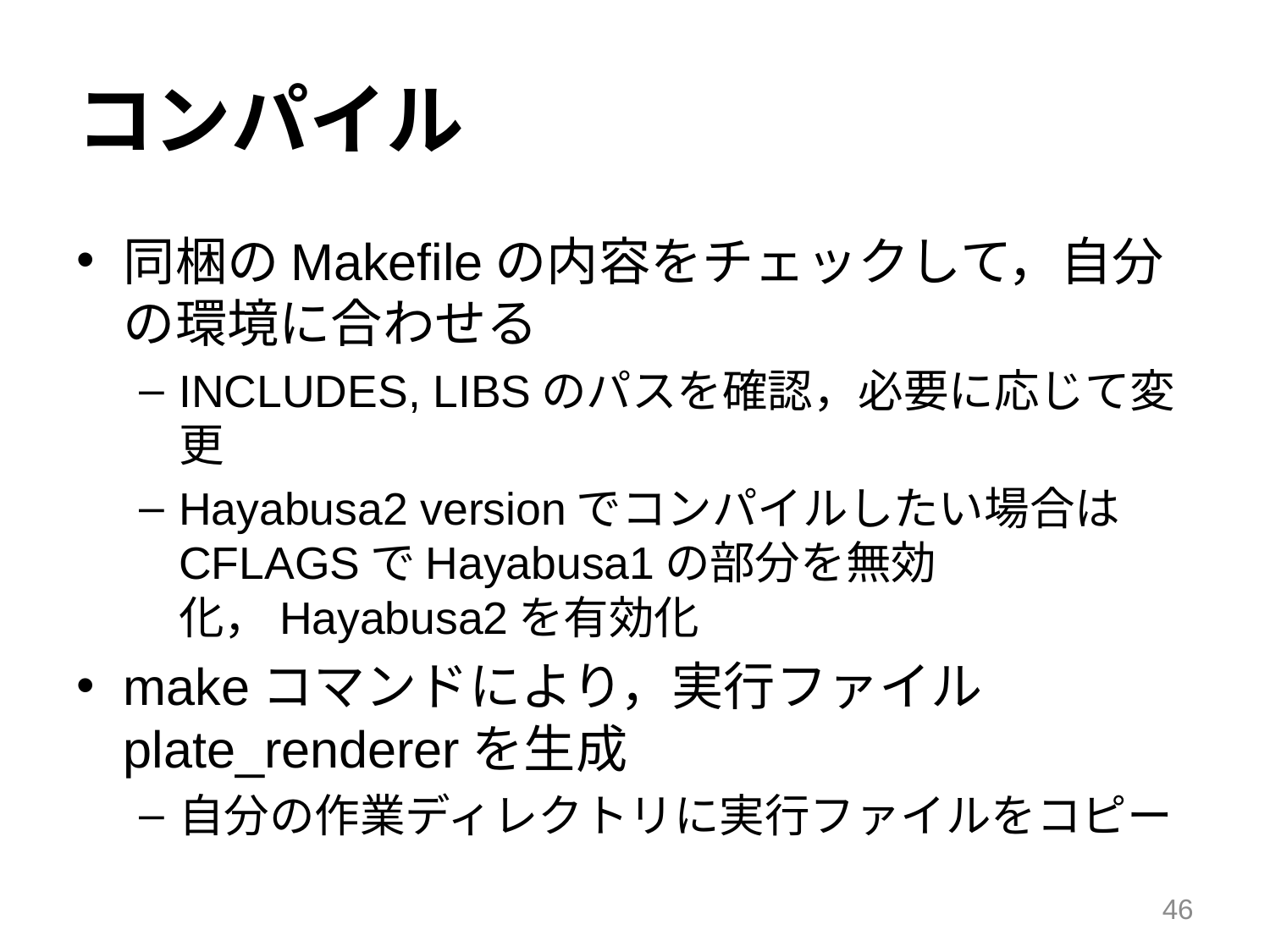

# コンパイル
同梱のMakefileの内容をチェックして，自分の環境に合わせる
INCLUDES, LIBSのパスを確認，必要に応じて変更
Hayabusa2 versionでコンパイルしたい場合はCFLAGSでHayabusa1の部分を無効化，Hayabusa2を有効化
makeコマンドにより，実行ファイルplate_rendererを生成
自分の作業ディレクトリに実行ファイルをコピー
46